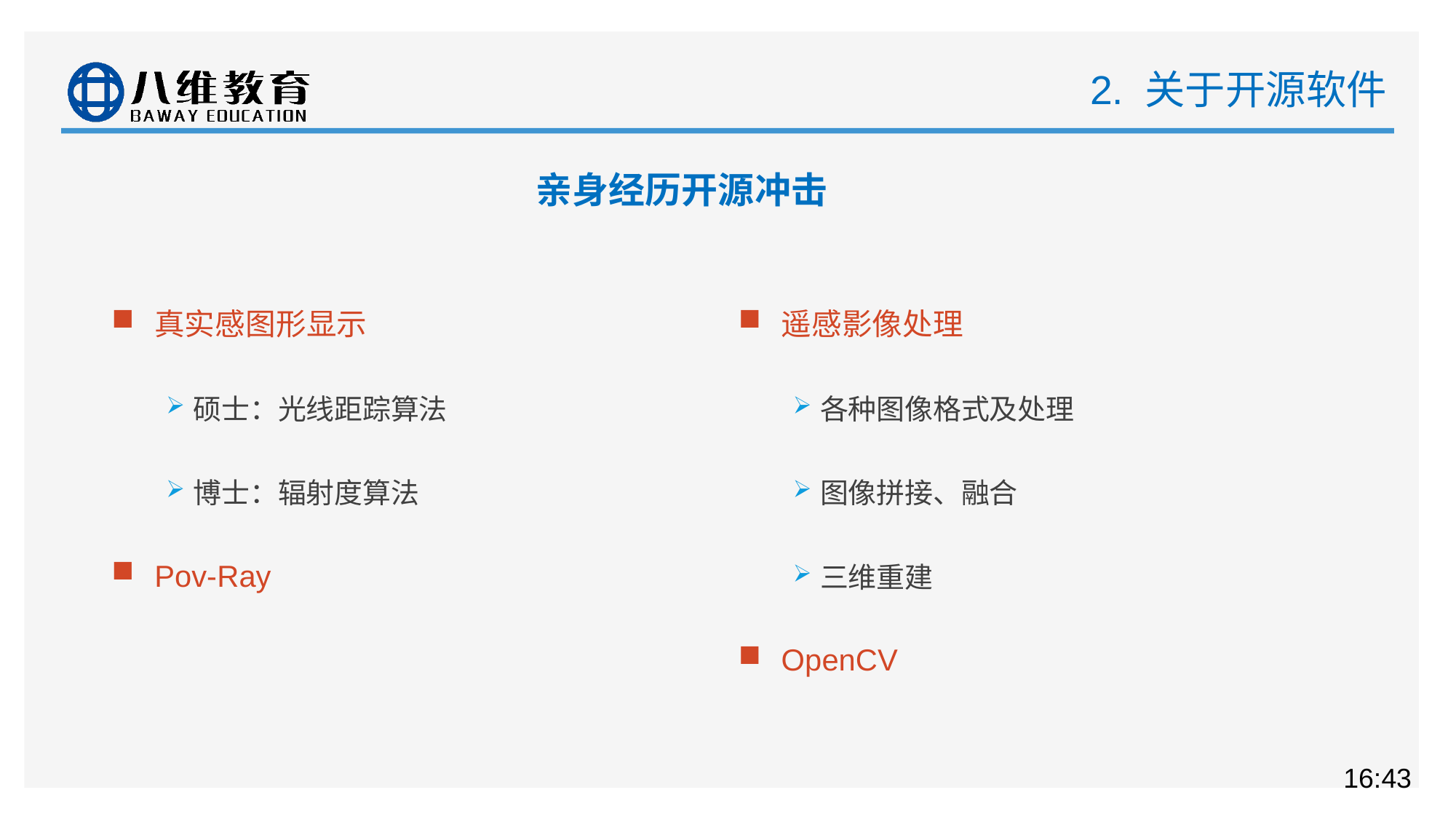

# 2. 关于开源软件
亲身经历开源冲击
真实感图形显示
硕士：光线距踪算法
博士：辐射度算法
Pov-Ray
遥感影像处理
各种图像格式及处理
图像拼接、融合
三维重建
OpenCV